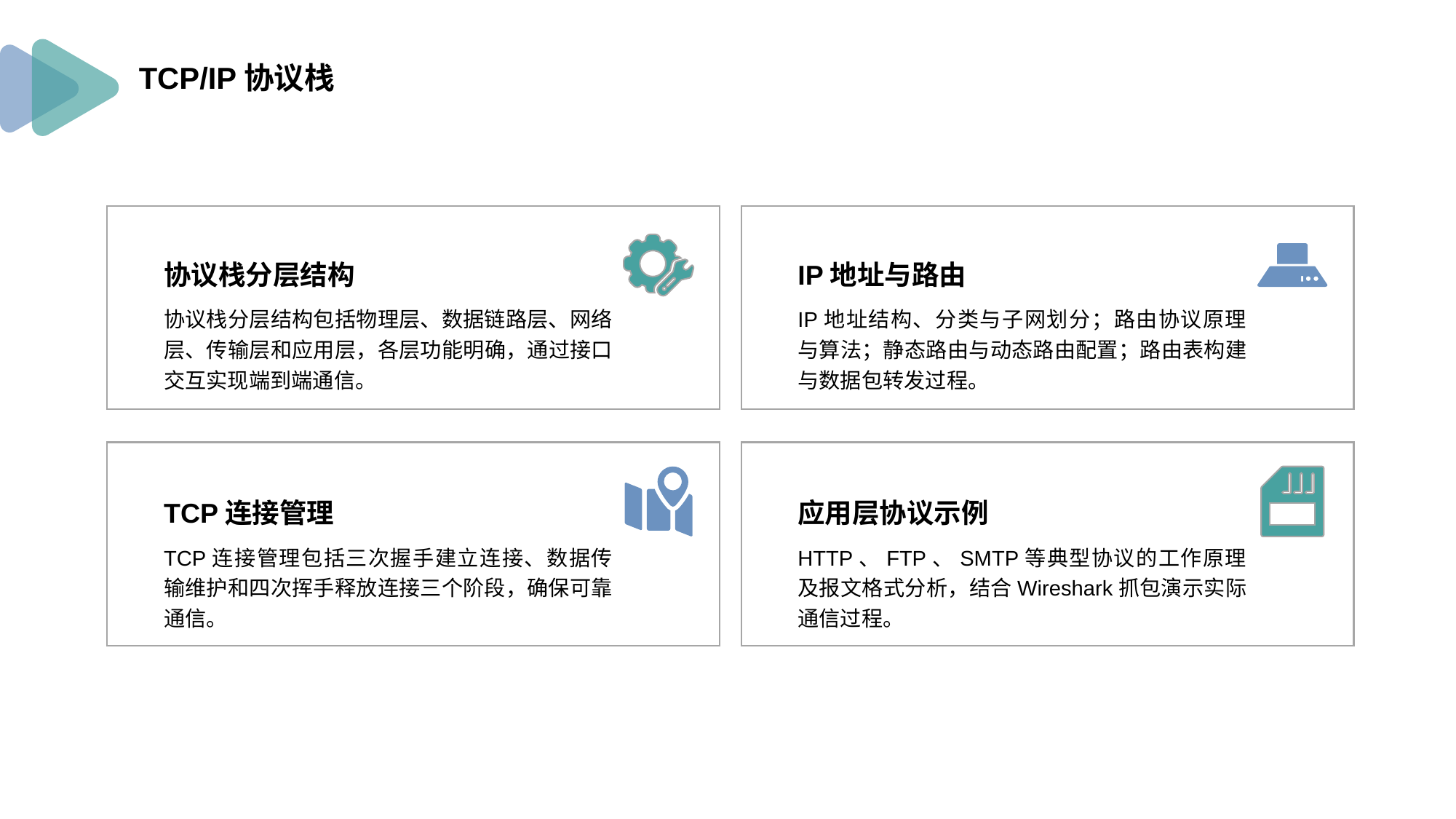

TCP/IP协议栈

协议栈分层结构
协议栈分层结构包括物理层、数据链路层、网络层、传输层和应用层，各层功能明确，通过接口交互实现端到端通信。

IP地址与路由
IP地址结构、分类与子网划分；路由协议原理与算法；静态路由与动态路由配置；路由表构建与数据包转发过程。

TCP连接管理
TCP连接管理包括三次握手建立连接、数据传输维护和四次挥手释放连接三个阶段，确保可靠通信。

应用层协议示例
HTTP、FTP、SMTP等典型协议的工作原理及报文格式分析，结合Wireshark抓包演示实际通信过程。